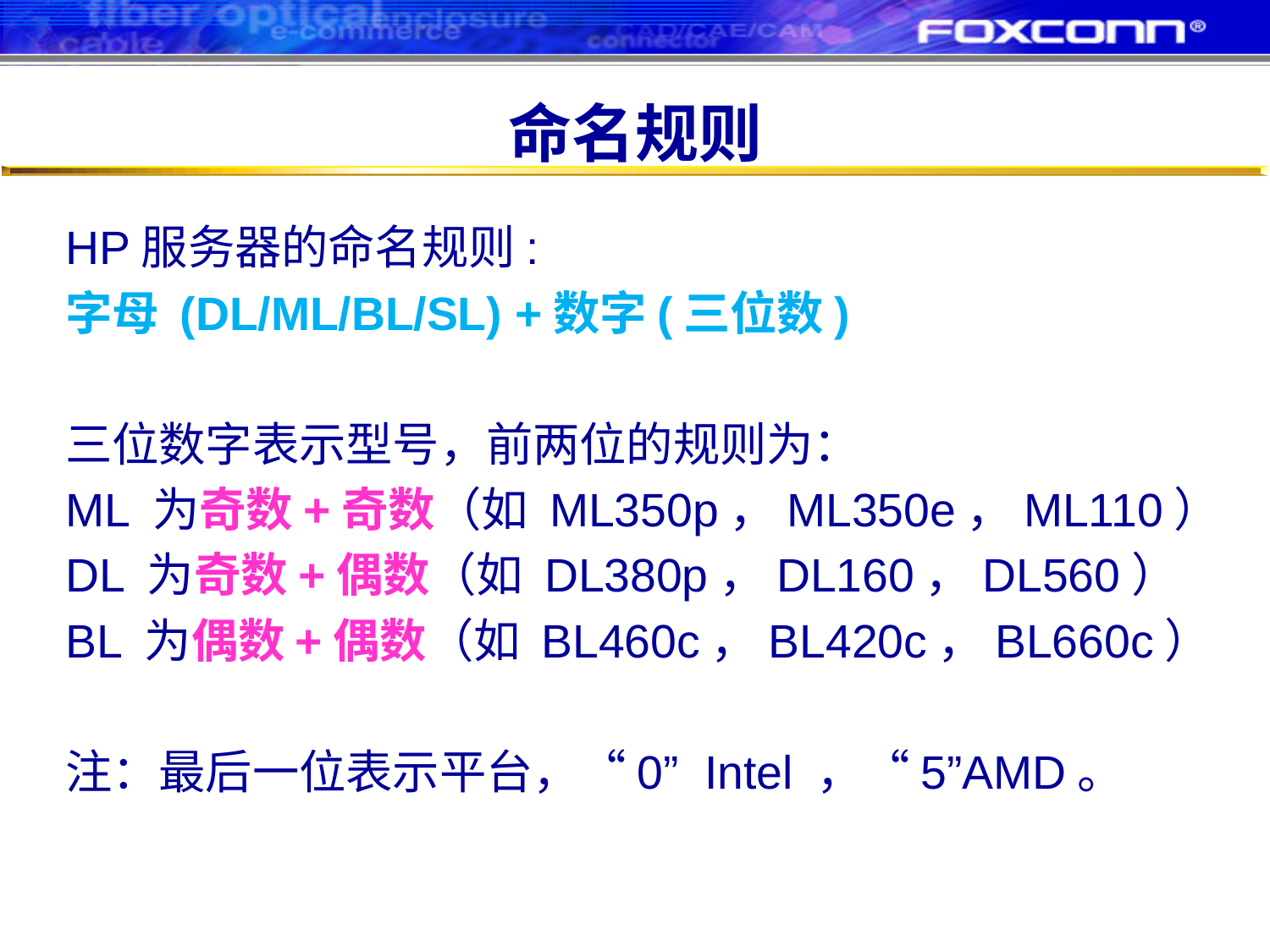

# 命名规则
HP服务器的命名规则:
字母 (DL/ML/BL/SL) +数字(三位数)

三位数字表示型号，前两位的规则为：
ML 为奇数+奇数（如 ML350p，ML350e，ML110）
DL 为奇数+偶数（如 DL380p，DL160，DL560）
BL 为偶数+偶数（如 BL460c，BL420c，BL660c）

注：最后一位表示平台，“0”  Intel ，“5”AMD。